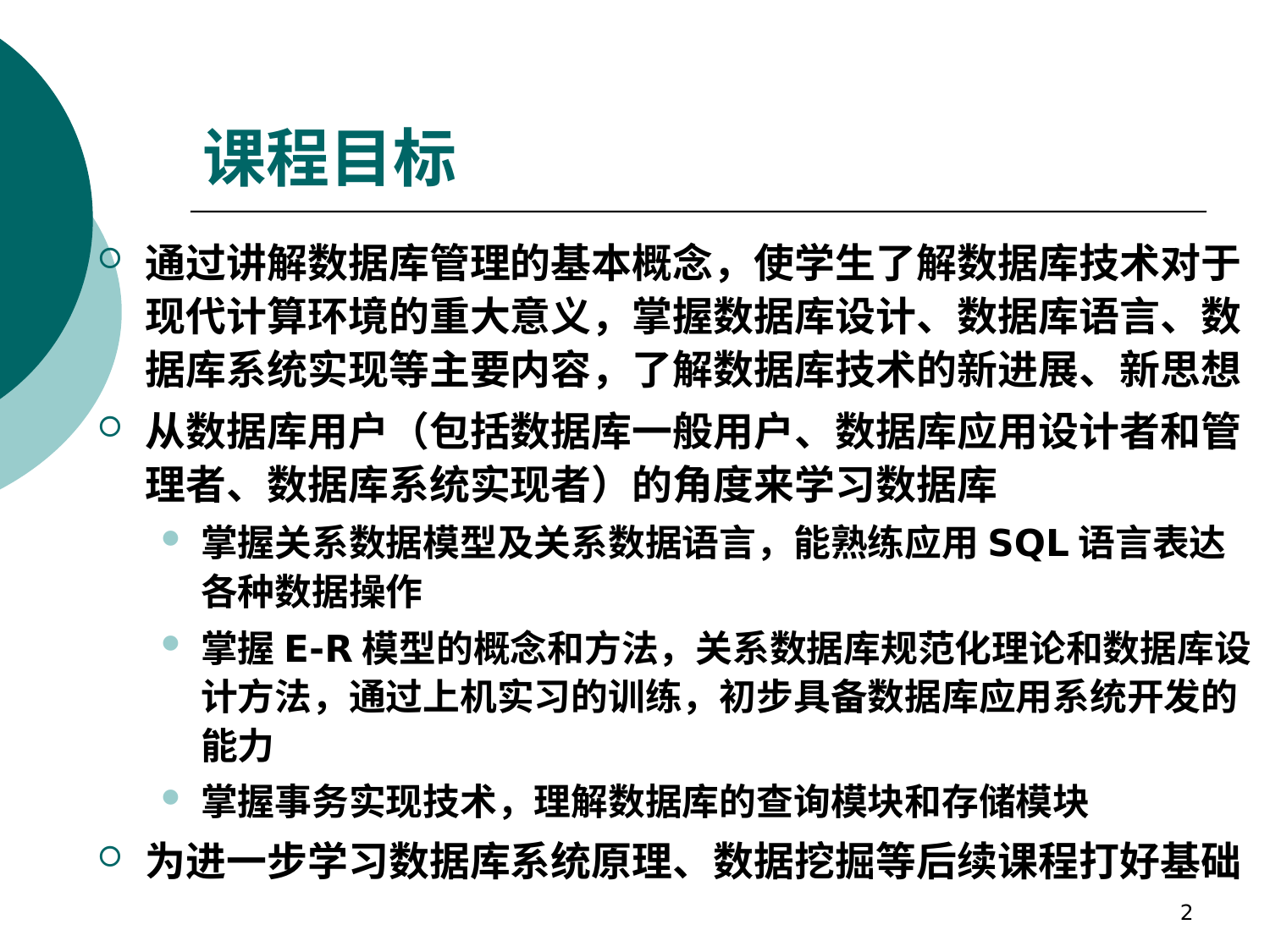

# 课程目标
通过讲解数据库管理的基本概念，使学生了解数据库技术对于现代计算环境的重大意义，掌握数据库设计、数据库语言、数据库系统实现等主要内容，了解数据库技术的新进展、新思想
从数据库用户（包括数据库一般用户、数据库应用设计者和管理者、数据库系统实现者）的角度来学习数据库
掌握关系数据模型及关系数据语言，能熟练应用SQL语言表达各种数据操作
掌握E-R模型的概念和方法，关系数据库规范化理论和数据库设计方法，通过上机实习的训练，初步具备数据库应用系统开发的能力
掌握事务实现技术，理解数据库的查询模块和存储模块
为进一步学习数据库系统原理、数据挖掘等后续课程打好基础
2